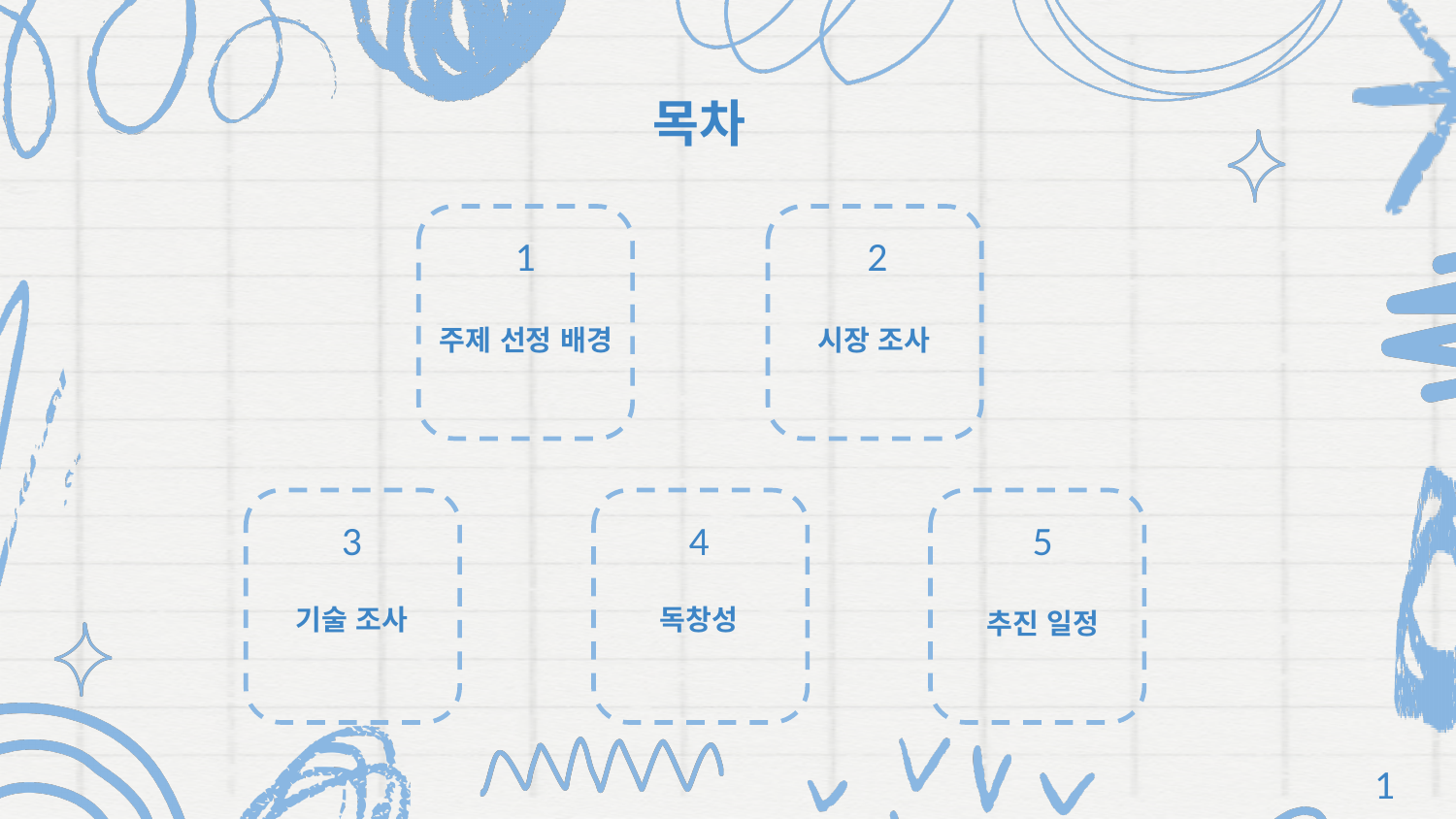

목차

1
주제 선정 배경

2
시장 조사

3
기술 조사

4
독창성

5
추진 일정

1